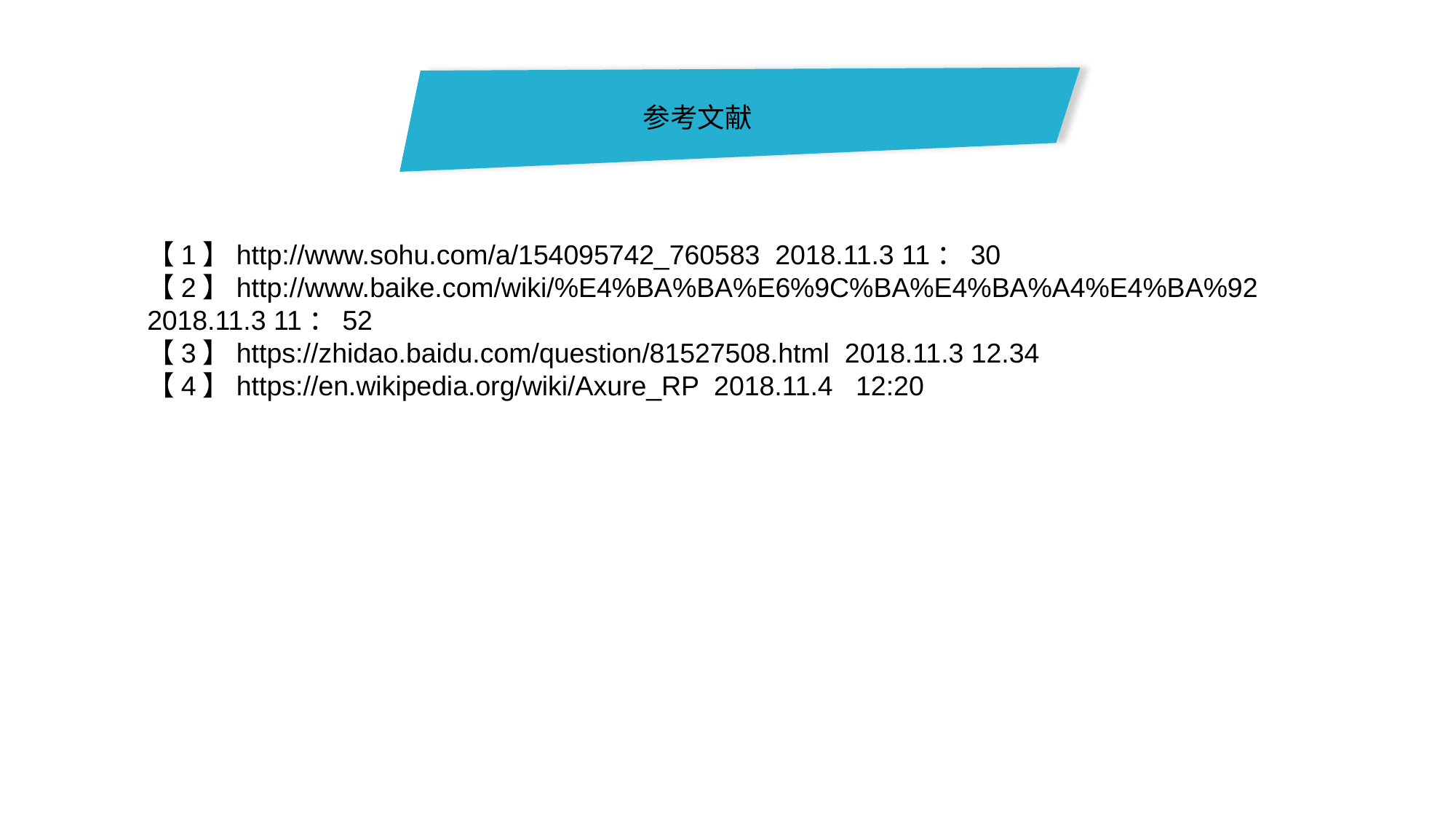

参考文献
【1】http://www.sohu.com/a/154095742_760583  2018.11.3 11：30
【2】http://www.baike.com/wiki/%E4%BA%BA%E6%9C%BA%E4%BA%A4%E4%BA%92  2018.11.3 11：52
【3】https://zhidao.baidu.com/question/81527508.html  2018.11.3 12.34
【4】https://en.wikipedia.org/wiki/Axure_RP  2018.11.4   12:20